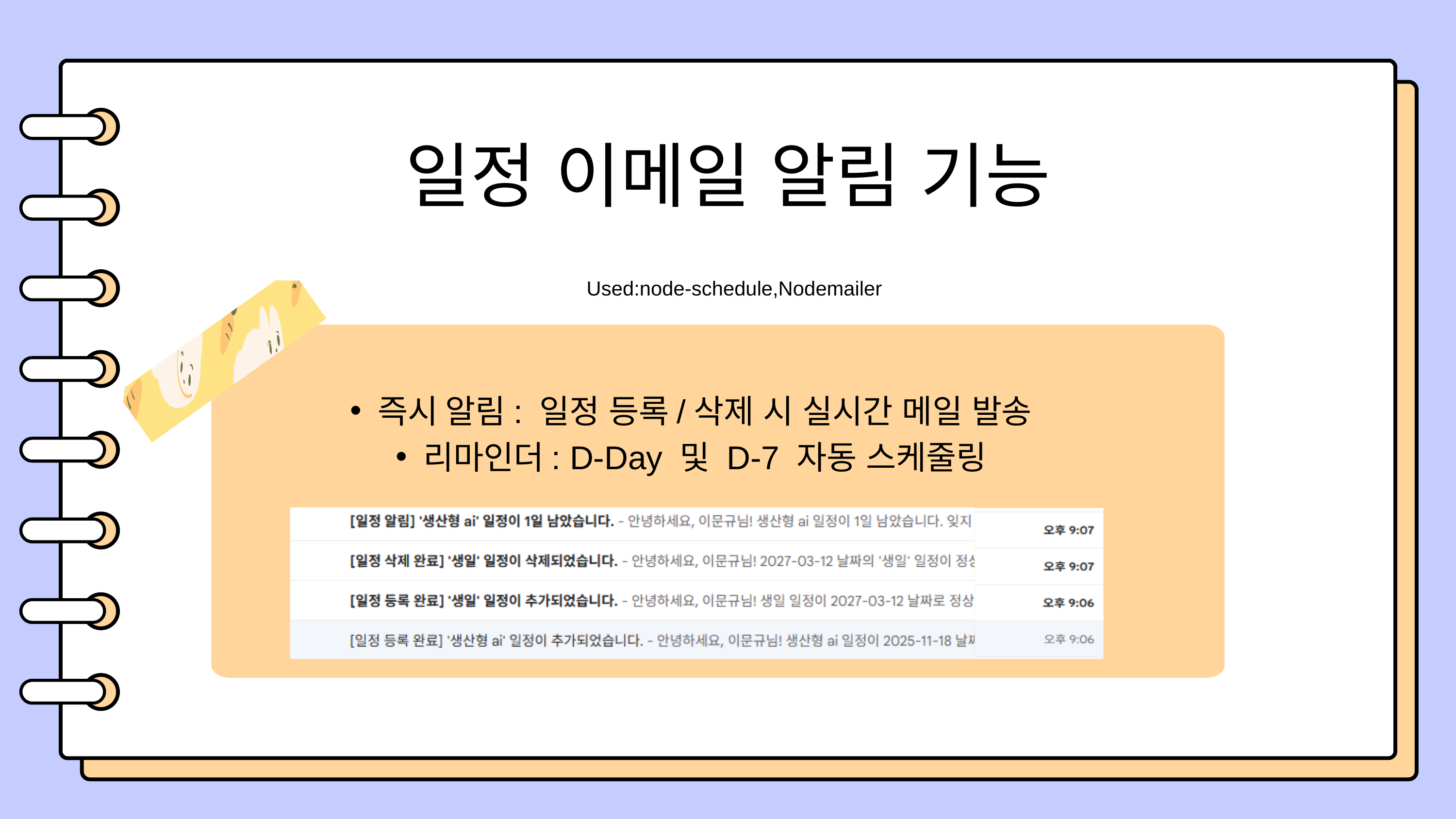

일정 이메일 알림 기능

Used:node-schedule,Nodemailer

END

즉시 알림: 일정 등록/삭제 시 실시간 메일 발송
리마인더: D-Day 및 D-7 자동 스케줄링